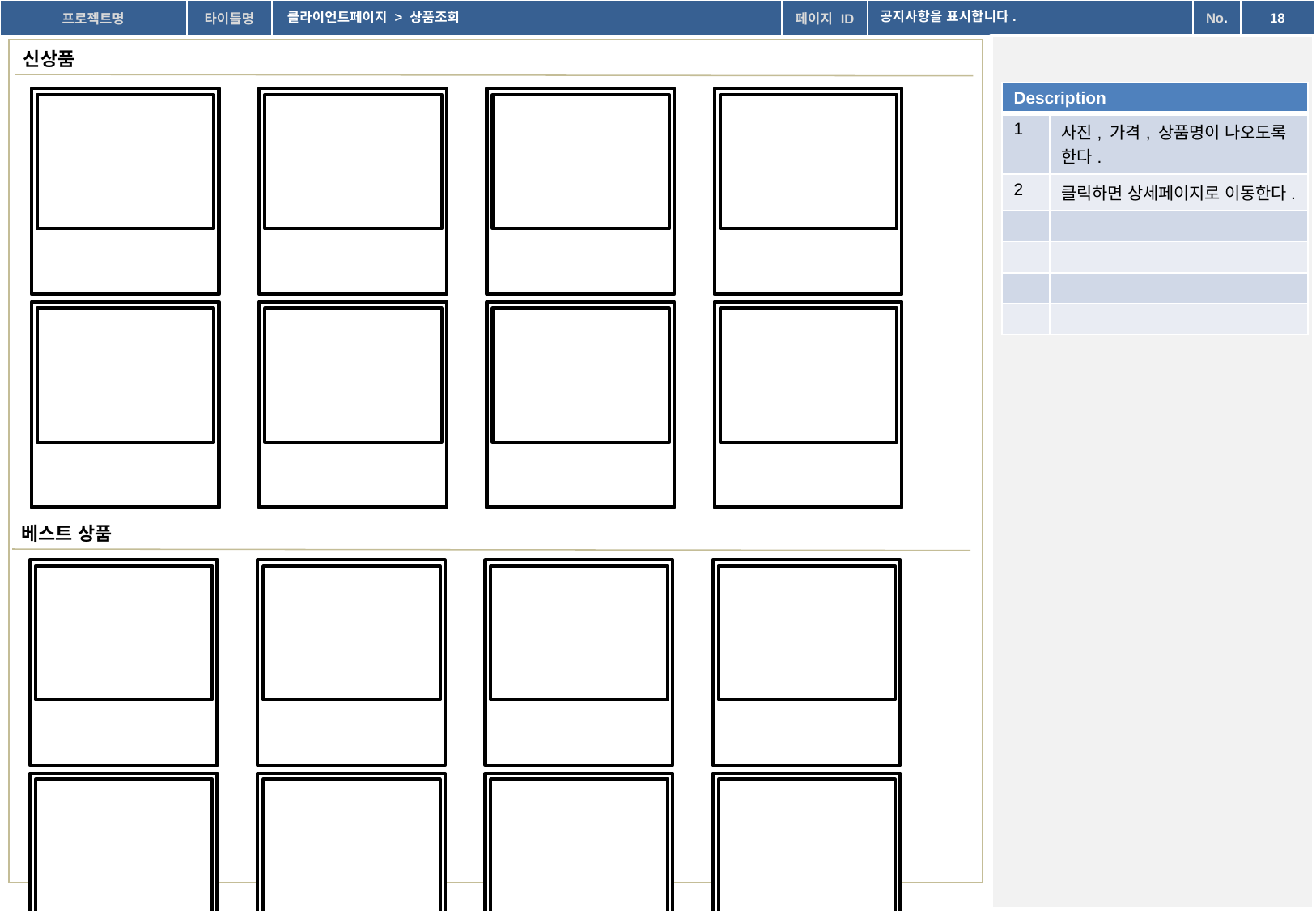

클라이언트페이지 > 상품조회
공지사항을 표시합니다.

신상품
| Description |  |
| --- | --- |
| 1 | 사진, 가격, 상품명이 나오도록 한다. |
| 2 | 클릭하면 상세페이지로 이동한다. |
|  |  |
|  |  |
|  |  |
|  |  |

베스트 상품